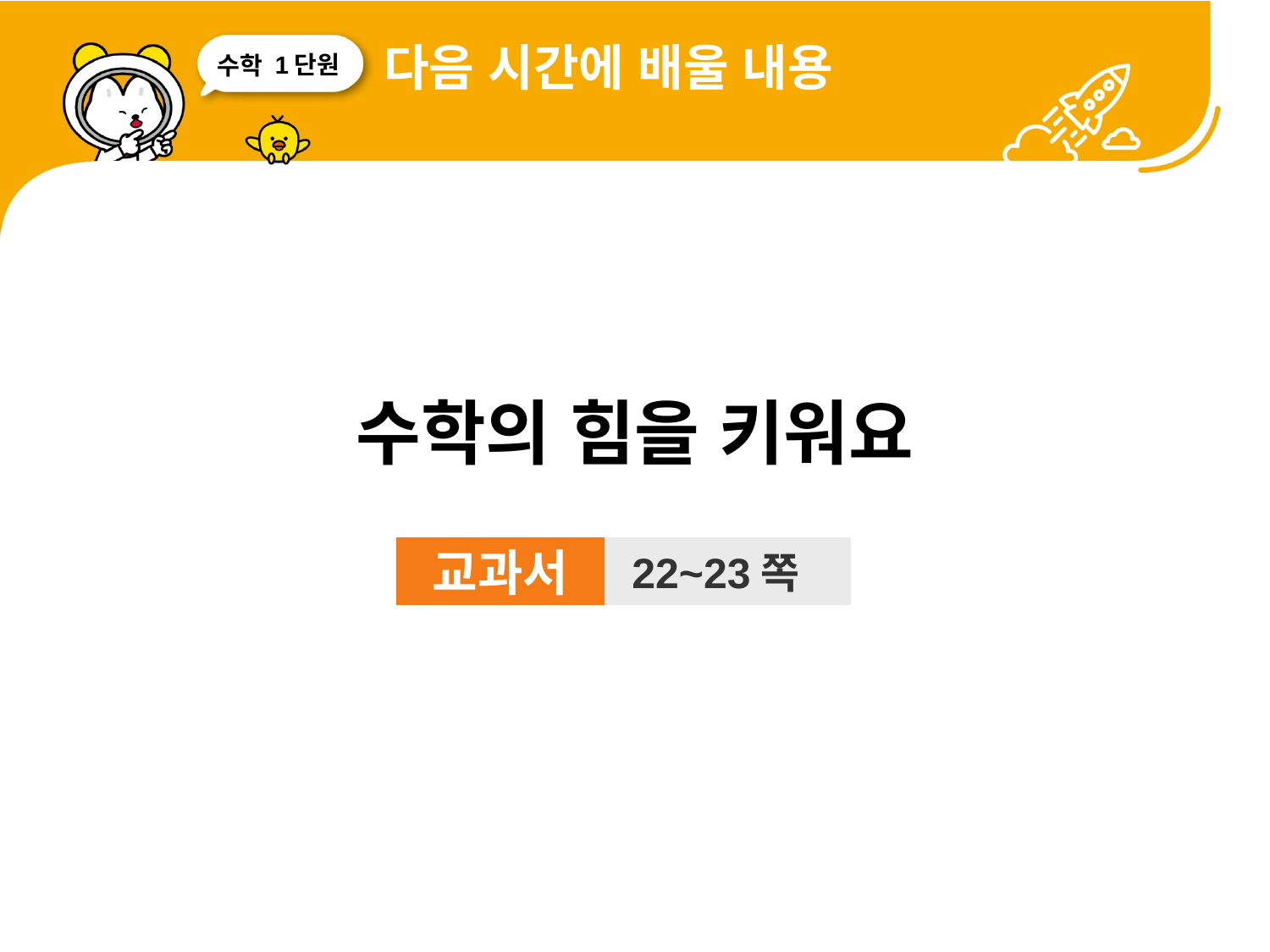

다음 시간에 배울 내용
1단원
수학의 힘을 키워요
교과서
22~23쪽